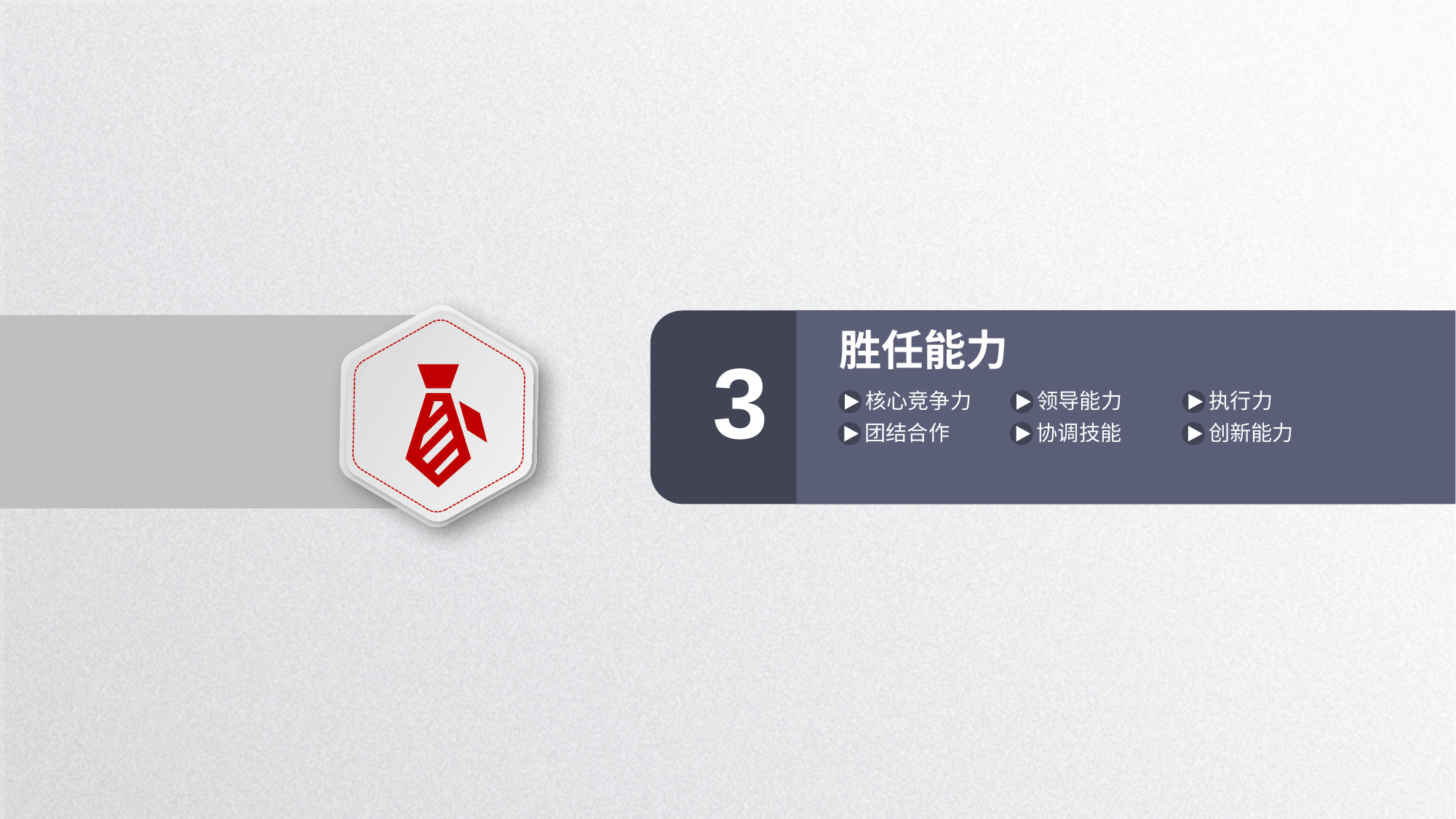

胜任能力

3

核心竞争力

领导能力

执行力

团结合作

协调技能

创新能力

延时符